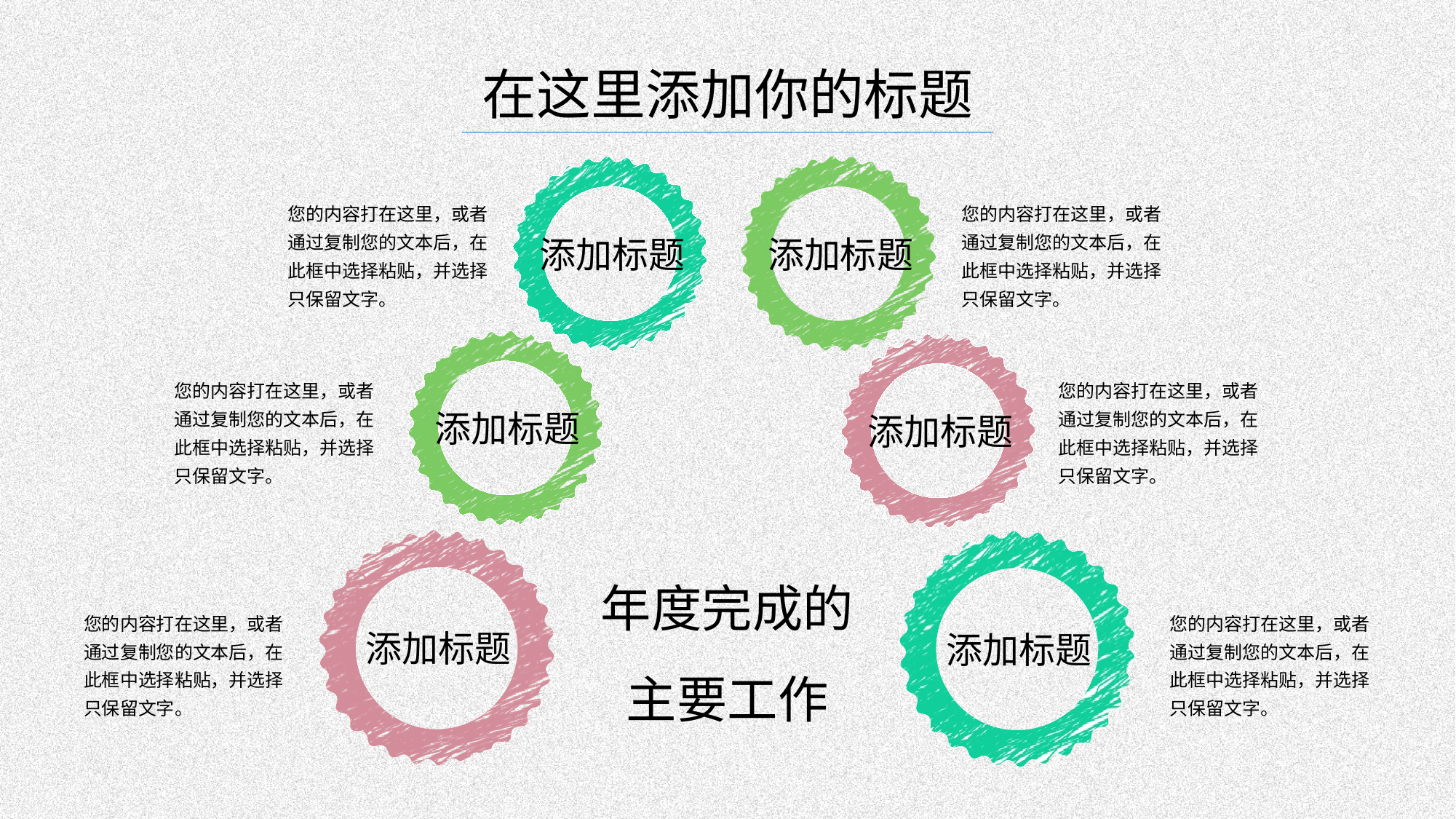

在这里添加你的标题

您的内容打在这里，或者通过复制您的文本后，在此框中选择粘贴，并选择只保留文字。
您的内容打在这里，或者通过复制您的文本后，在此框中选择粘贴，并选择只保留文字。
添加标题
添加标题

您的内容打在这里，或者通过复制您的文本后，在此框中选择粘贴，并选择只保留文字。
您的内容打在这里，或者通过复制您的文本后，在此框中选择粘贴，并选择只保留文字。
添加标题
添加标题

年度完成的主要工作
您的内容打在这里，或者通过复制您的文本后，在此框中选择粘贴，并选择只保留文字。
您的内容打在这里，或者通过复制您的文本后，在此框中选择粘贴，并选择只保留文字。
添加标题
添加标题